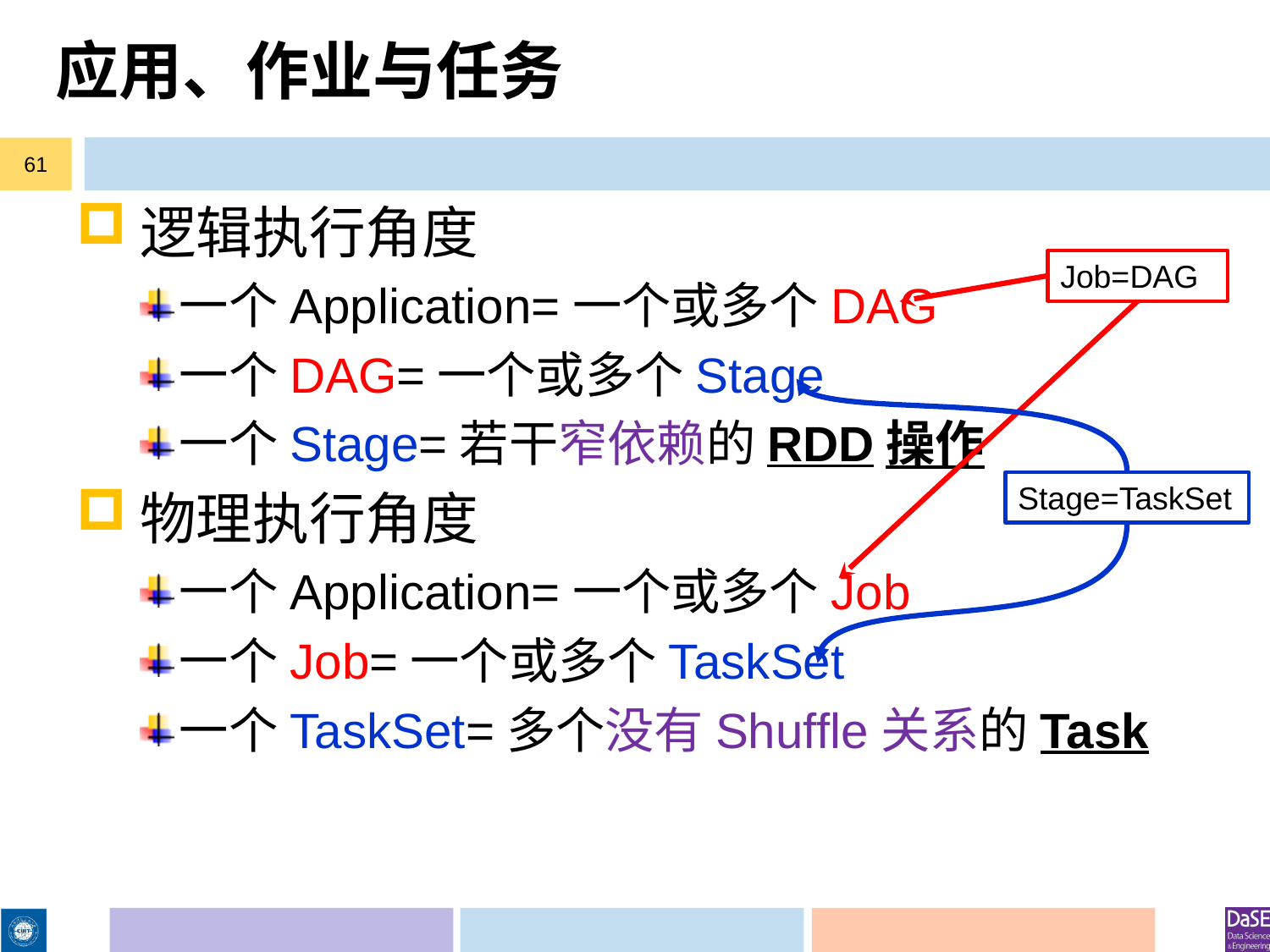

# 应用、作业与任务
61
逻辑执行角度
一个Application=一个或多个DAG
一个DAG=一个或多个Stage
一个Stage=若干窄依赖的RDD操作
物理执行角度
一个Application=一个或多个Job
一个Job=一个或多个TaskSet
一个TaskSet=多个没有Shuffle关系的Task
Job=DAG
Stage=TaskSet